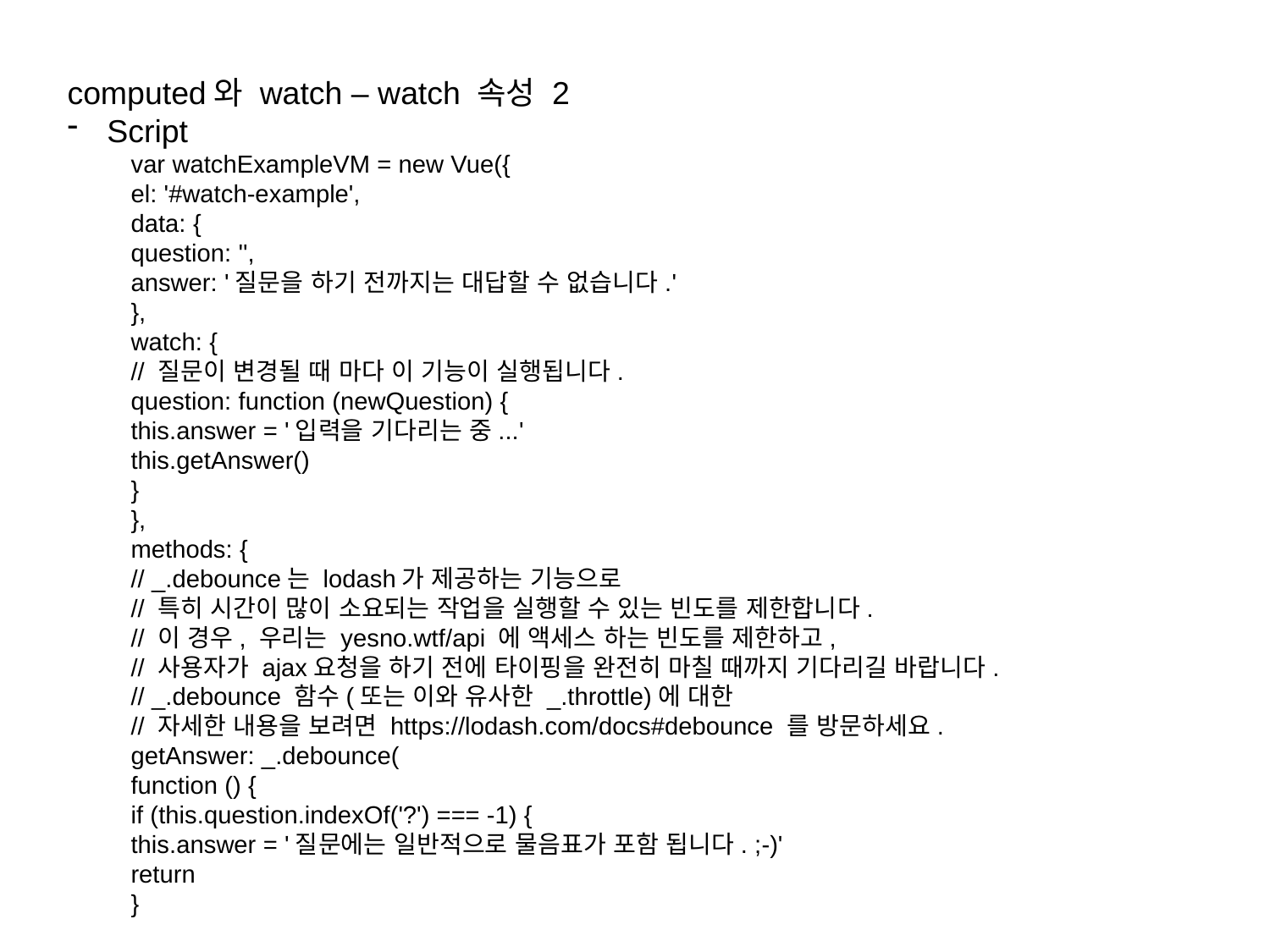

computed와 watch – watch 속성 2
Script
var watchExampleVM = new Vue({
el: '#watch-example',
data: {
question: '',
answer: '질문을 하기 전까지는 대답할 수 없습니다.'
},
watch: {
// 질문이 변경될 때 마다 이 기능이 실행됩니다.
question: function (newQuestion) {
this.answer = '입력을 기다리는 중...'
this.getAnswer()
}
},
methods: {
// _.debounce는 lodash가 제공하는 기능으로
// 특히 시간이 많이 소요되는 작업을 실행할 수 있는 빈도를 제한합니다.
// 이 경우, 우리는 yesno.wtf/api 에 액세스 하는 빈도를 제한하고,
// 사용자가 ajax요청을 하기 전에 타이핑을 완전히 마칠 때까지 기다리길 바랍니다.
// _.debounce 함수(또는 이와 유사한 _.throttle)에 대한
// 자세한 내용을 보려면 https://lodash.com/docs#debounce 를 방문하세요.
getAnswer: _.debounce(
function () {
if (this.question.indexOf('?') === -1) {
this.answer = '질문에는 일반적으로 물음표가 포함 됩니다. ;-)'
return
}